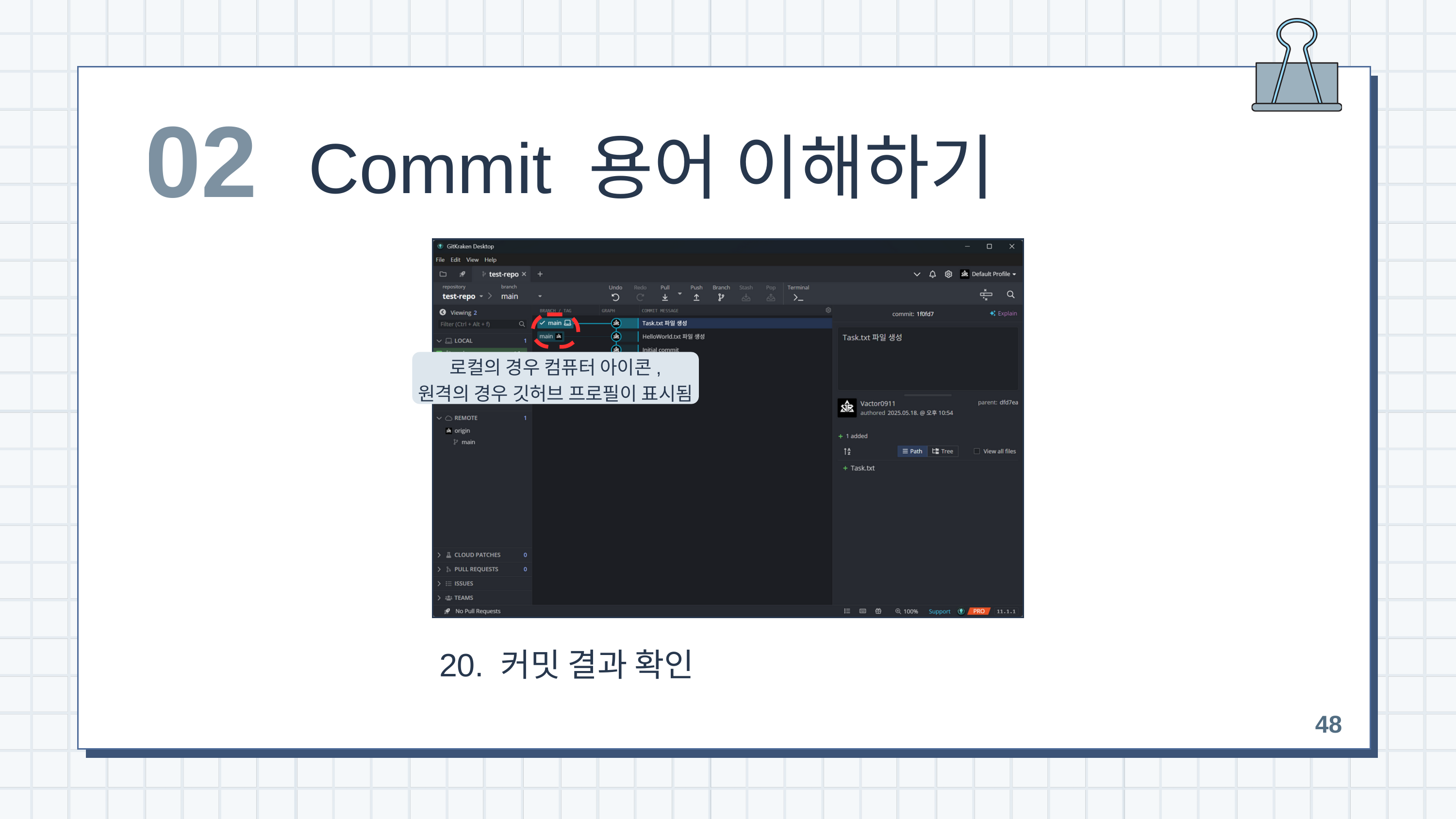

02
Commit 용어 이해하기

로컬의 경우 컴퓨터 아이콘,
원격의 경우 깃허브 프로필이 표시됨
   20. 커밋 결과 확인
48